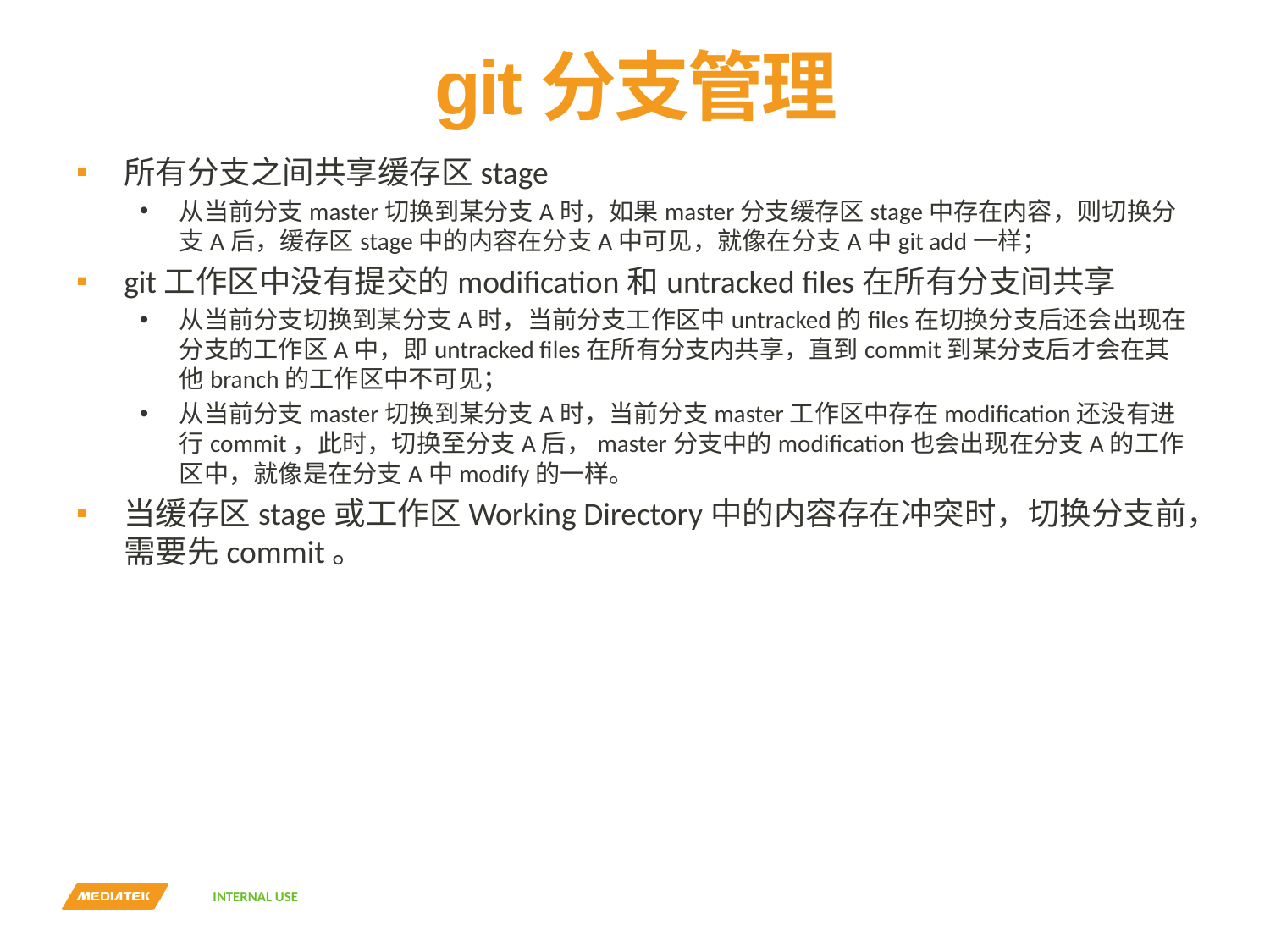

# git分支管理
所有分支之间共享缓存区stage
从当前分支master切换到某分支A时，如果master分支缓存区stage中存在内容，则切换分支A后，缓存区stage中的内容在分支A中可见，就像在分支A中git add一样；
git工作区中没有提交的modification和untracked files在所有分支间共享
从当前分支切换到某分支A时，当前分支工作区中untracked的files在切换分支后还会出现在分支的工作区A中，即untracked files在所有分支内共享，直到commit到某分支后才会在其他branch的工作区中不可见；
从当前分支master切换到某分支A时，当前分支master工作区中存在modification还没有进行commit，此时，切换至分支A后，master分支中的modification也会出现在分支A的工作区中，就像是在分支A中modify的一样。
当缓存区stage或工作区Working Directory中的内容存在冲突时，切换分支前，需要先commit。